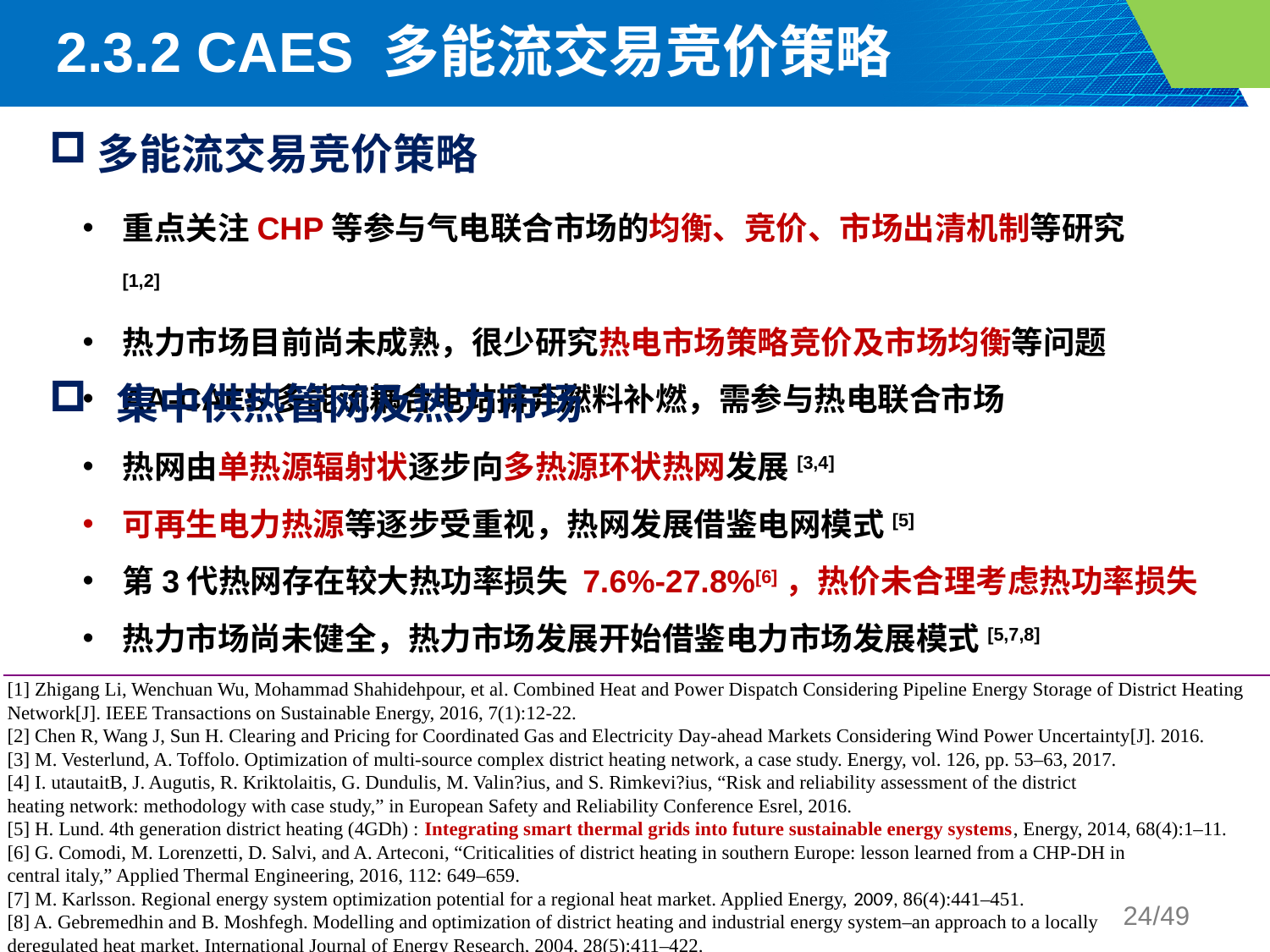

2.3.2 CAES 多能流交易竞价策略
多能流交易竞价策略
重点关注CHP等参与气电联合市场的均衡、竞价、市场出清机制等研究[1,2]
热力市场目前尚未成熟，很少研究热电市场策略竞价及市场均衡等问题
AA-CAES多能流耦合电站摒弃燃料补燃，需参与热电联合市场
 集中供热管网及热力市场
热网由单热源辐射状逐步向多热源环状热网发展[3,4]
可再生电力热源等逐步受重视，热网发展借鉴电网模式[5]
第3代热网存在较大热功率损失 7.6%-27.8%[6]，热价未合理考虑热功率损失
热力市场尚未健全，热力市场发展开始借鉴电力市场发展模式[5,7,8]
[1] Zhigang Li, Wenchuan Wu, Mohammad Shahidehpour, et al. Combined Heat and Power Dispatch Considering Pipeline Energy Storage of District Heating Network[J]. IEEE Transactions on Sustainable Energy, 2016, 7(1):12-22.
[2] Chen R, Wang J, Sun H. Clearing and Pricing for Coordinated Gas and Electricity Day-ahead Markets Considering Wind Power Uncertainty[J]. 2016.
[3] M. Vesterlund, A. Toffolo. Optimization of multi-source complex district heating network, a case study. Energy, vol. 126, pp. 53–63, 2017.
[4] I. utautaitB, J. Augutis, R. Kriktolaitis, G. Dundulis, M. Valin?ius, and S. Rimkevi?ius, “Risk and reliability assessment of the district
heating network: methodology with case study,” in European Safety and Reliability Conference Esrel, 2016.
[5] H. Lund. 4th generation district heating (4GDh) : Integrating smart thermal grids into future sustainable energy systems, Energy, 2014, 68(4):1–11.
[6] G. Comodi, M. Lorenzetti, D. Salvi, and A. Arteconi, “Criticalities of district heating in southern Europe: lesson learned from a CHP-DH in
central italy,” Applied Thermal Engineering, 2016, 112: 649–659.
[7] M. Karlsson. Regional energy system optimization potential for a regional heat market. Applied Energy, 2009, 86(4):441–451.
[8] A. Gebremedhin and B. Moshfegh. Modelling and optimization of district heating and industrial energy system–an approach to a locally
deregulated heat market. International Journal of Energy Research, 2004, 28(5):411–422.